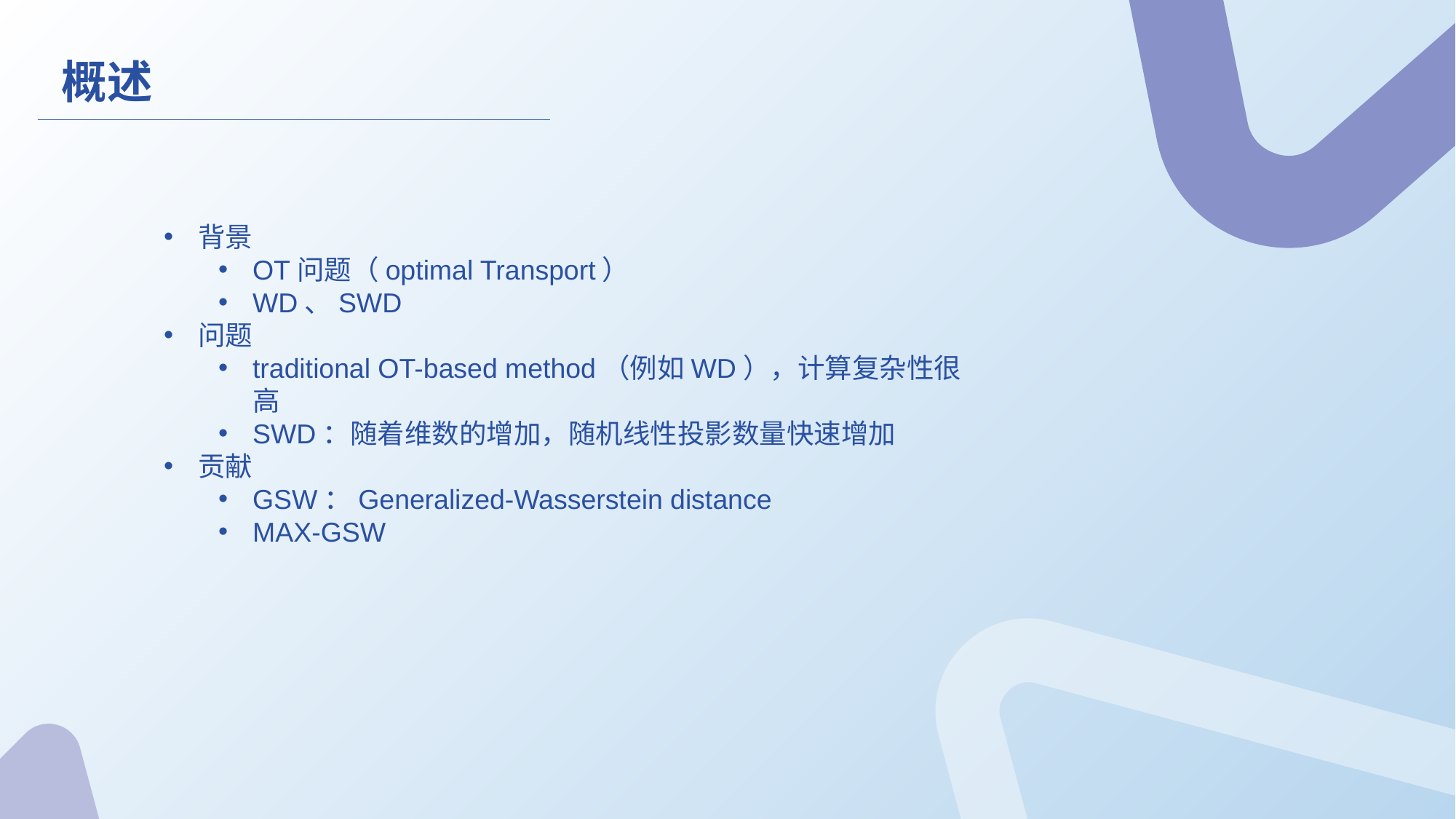

概述
背景
OT问题（optimal Transport）
WD、SWD
问题
traditional OT-based method（例如WD），计算复杂性很高
SWD：随着维数的增加，随机线性投影数量快速增加
贡献
GSW：Generalized-Wasserstein distance
MAX-GSW